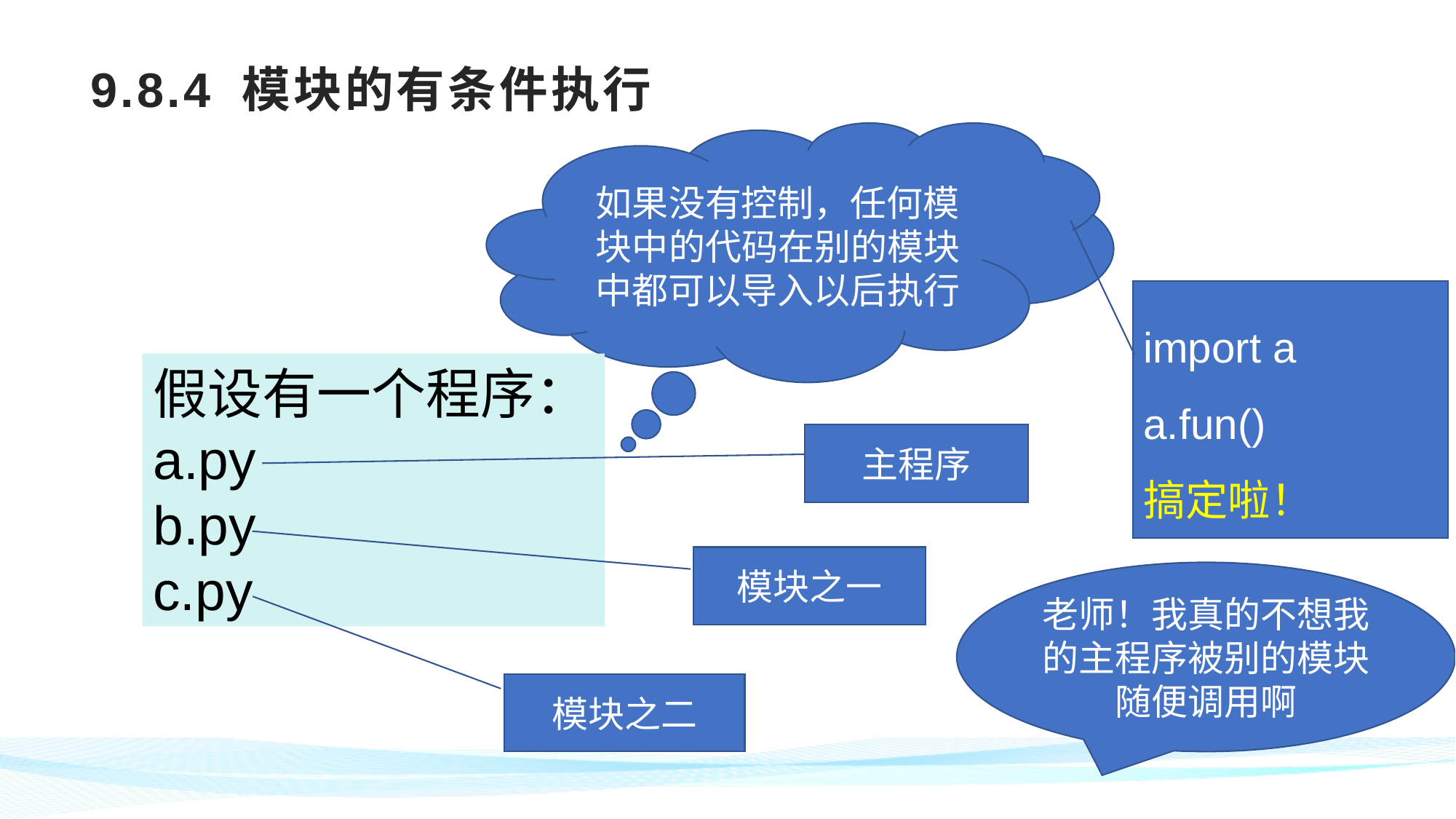

# 9.8.4 模块的有条件执行
如果没有控制，任何模块中的代码在别的模块中都可以导入以后执行
import a
a.fun()
搞定啦！
假设有一个程序：
a.py
b.py
c.py
主程序
模块之一
模块之二
老师！我真的不想我的主程序被别的模块随便调用啊